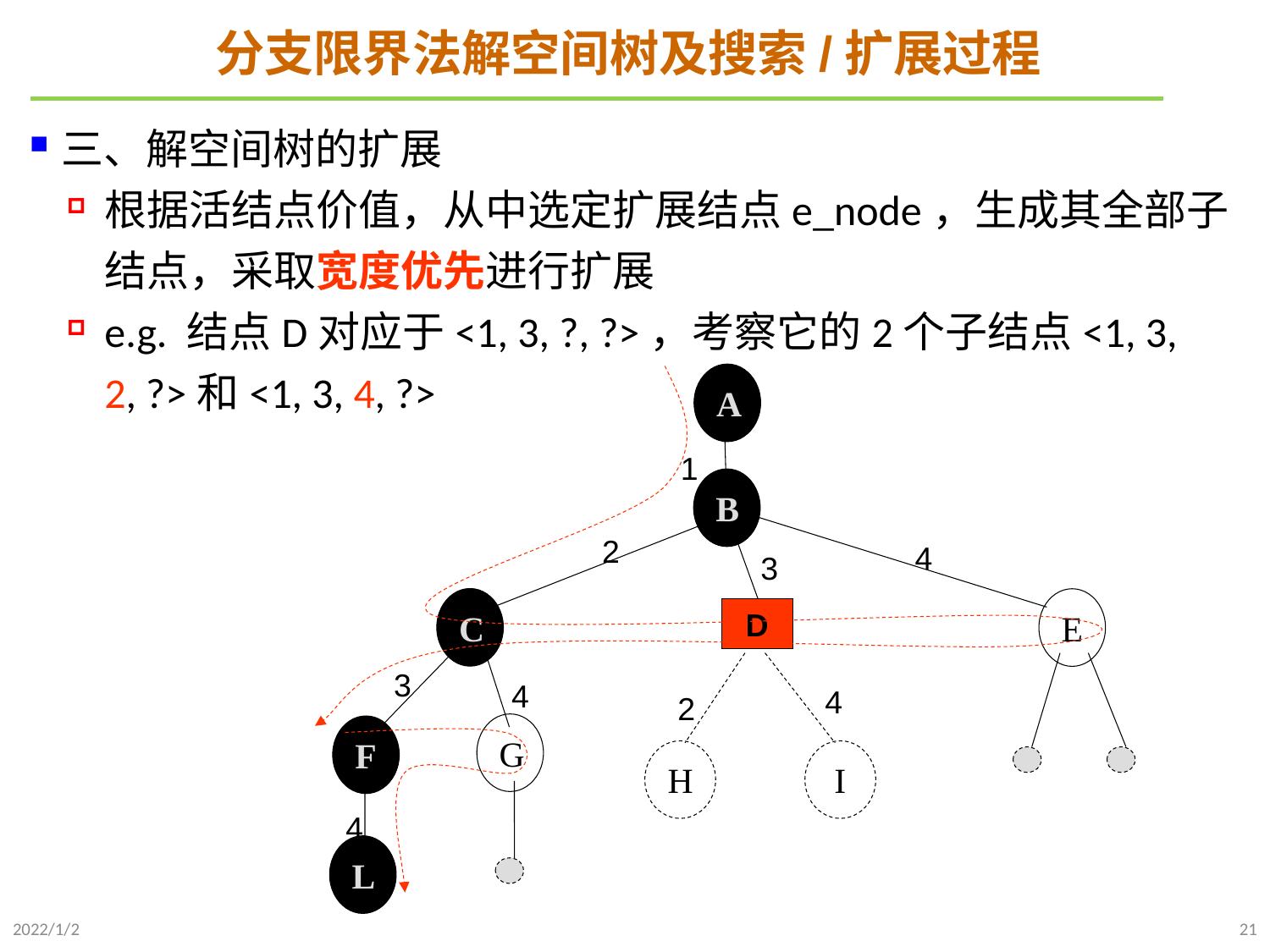

# 分支限界法解空间树及搜索/扩展过程
三、解空间树的扩展
根据活结点价值，从中选定扩展结点e_node，生成其全部子结点，采取宽度优先进行扩展
e.g. 结点D对应于<1, 3, ?, ?>，考察它的2个子结点<1, 3, 2, ?>和<1, 3, 4, ?>

A

1
B

2

4
3
C
E
D

3
4
4
2
G
F

H
I

4
L

2022/1/2
21